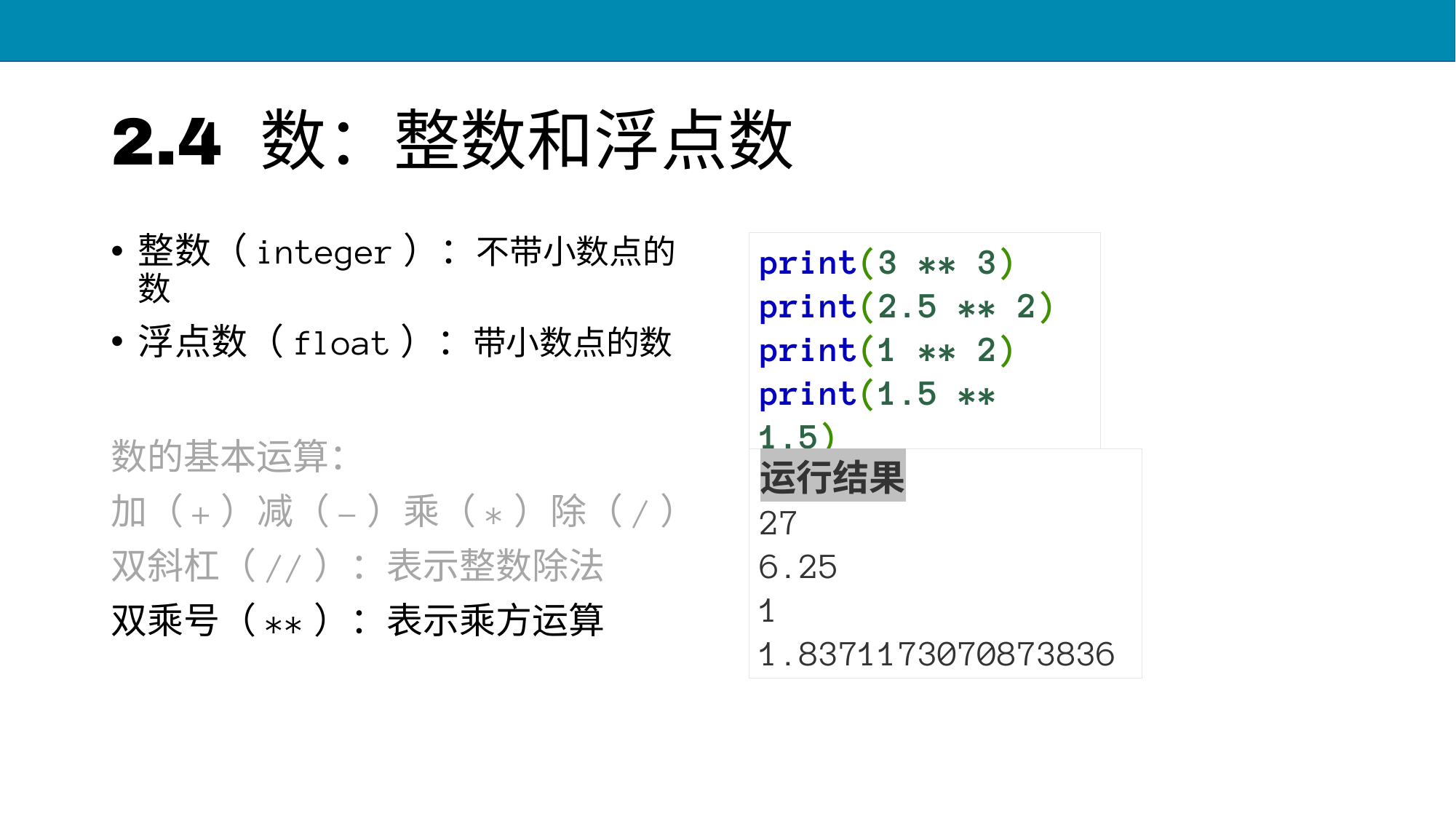

# 2.4 数：整数和浮点数
整数（integer）：不带小数点的数
浮点数（float）：带小数点的数

数的基本运算：
加（+）减（-）乘（*）除（/）
双斜杠（//）：表示整数除法
双乘号（**）：表示乘方运算

print(3 ** 3)
print(2.5 ** 2)
print(1 ** 2)
print(1.5 ** 1.5)
运行结果
27
6.25
1
1.8371173070873836